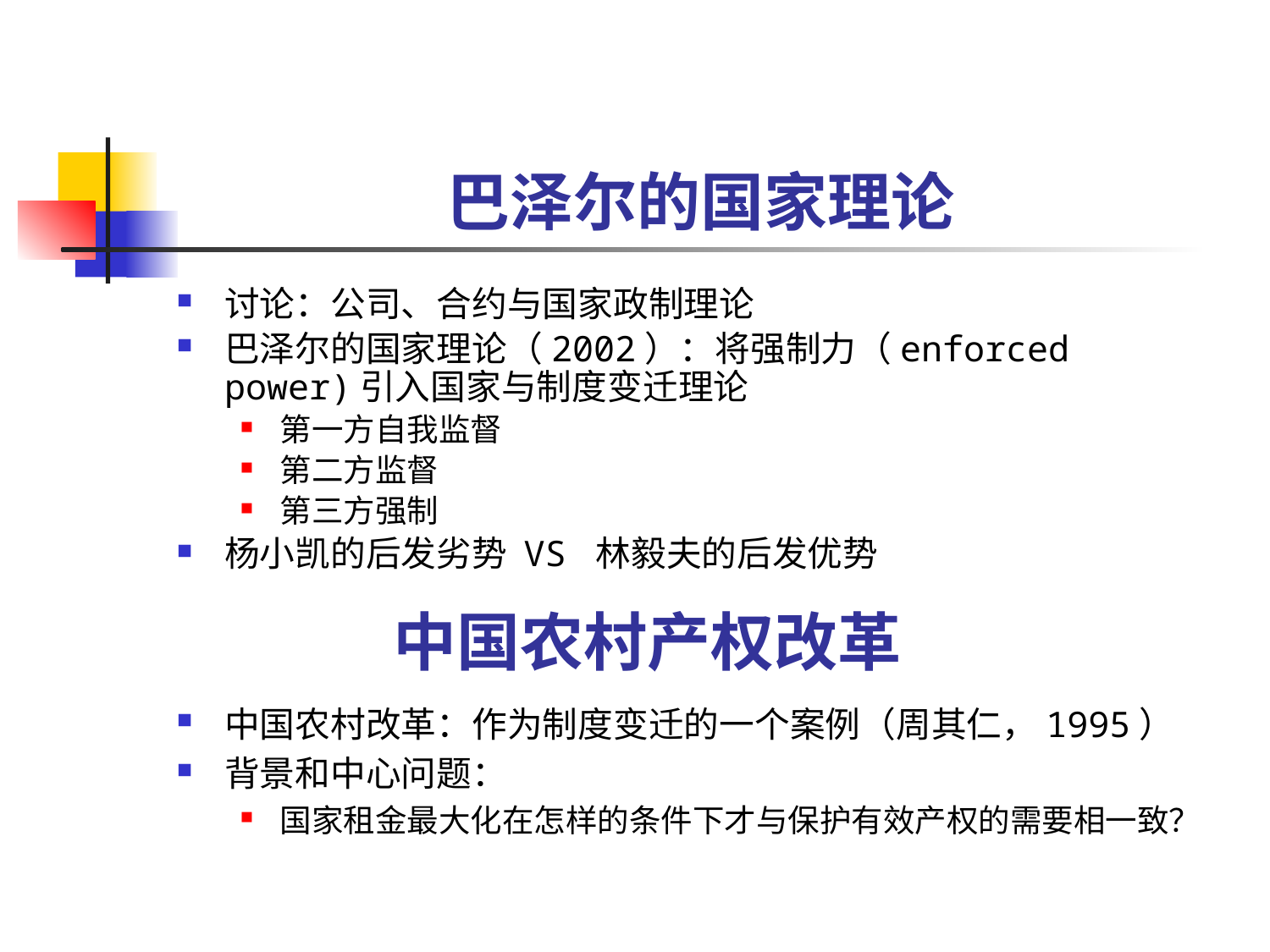

# 巴泽尔的国家理论
讨论：公司、合约与国家政制理论
巴泽尔的国家理论（2002）：将强制力（enforced power)引入国家与制度变迁理论
第一方自我监督
第二方监督
第三方强制
杨小凯的后发劣势 VS 林毅夫的后发优势
中国农村产权改革
中国农村改革：作为制度变迁的一个案例（周其仁，1995）
背景和中心问题：
国家租金最大化在怎样的条件下才与保护有效产权的需要相一致？